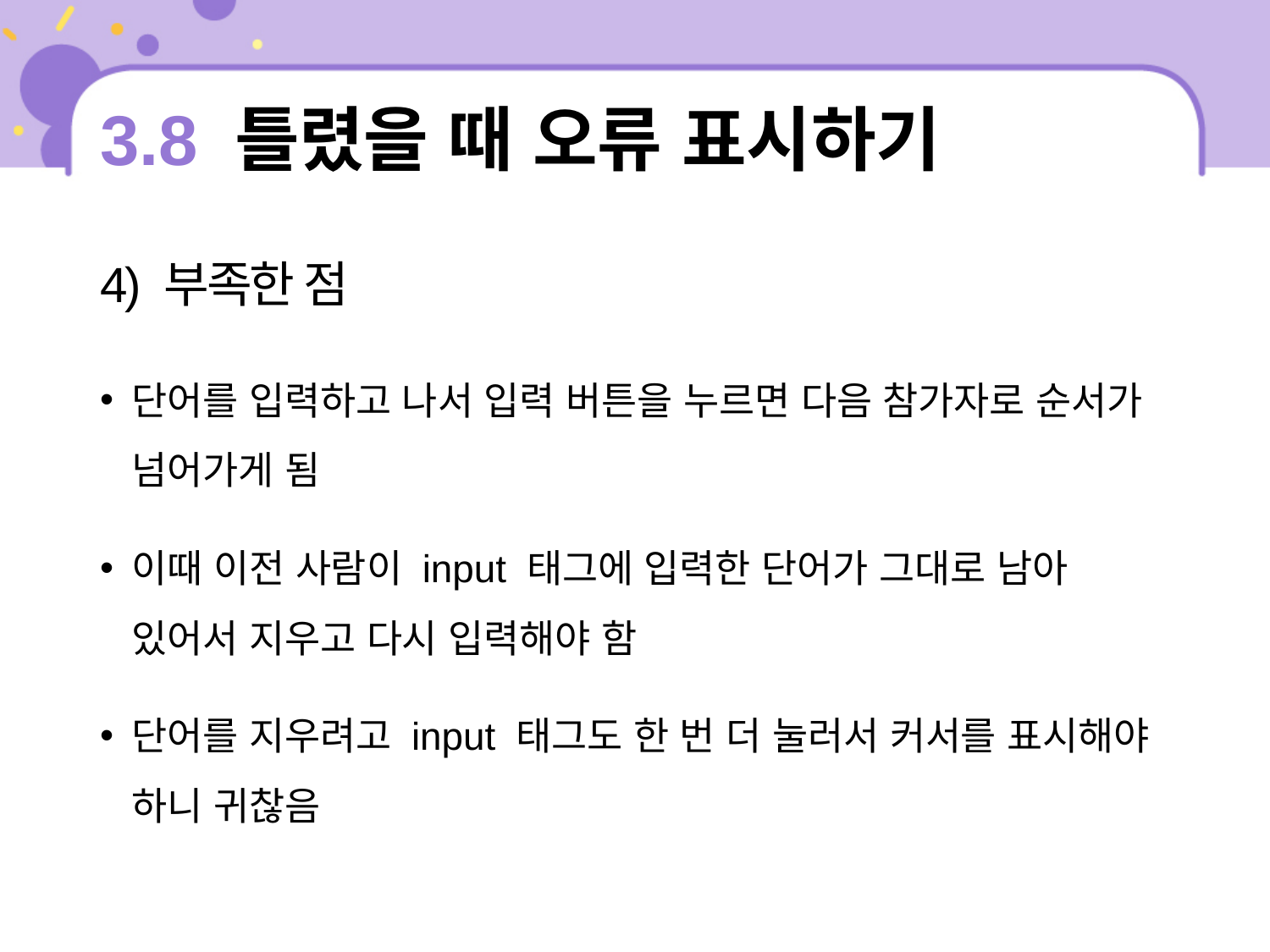

# 3.8 틀렸을 때 오류 표시하기
4) 부족한 점
단어를 입력하고 나서 입력 버튼을 누르면 다음 참가자로 순서가 넘어가게 됨
이때 이전 사람이 input 태그에 입력한 단어가 그대로 남아 있어서 지우고 다시 입력해야 함
단어를 지우려고 input 태그도 한 번 더 눌러서 커서를 표시해야 하니 귀찮음